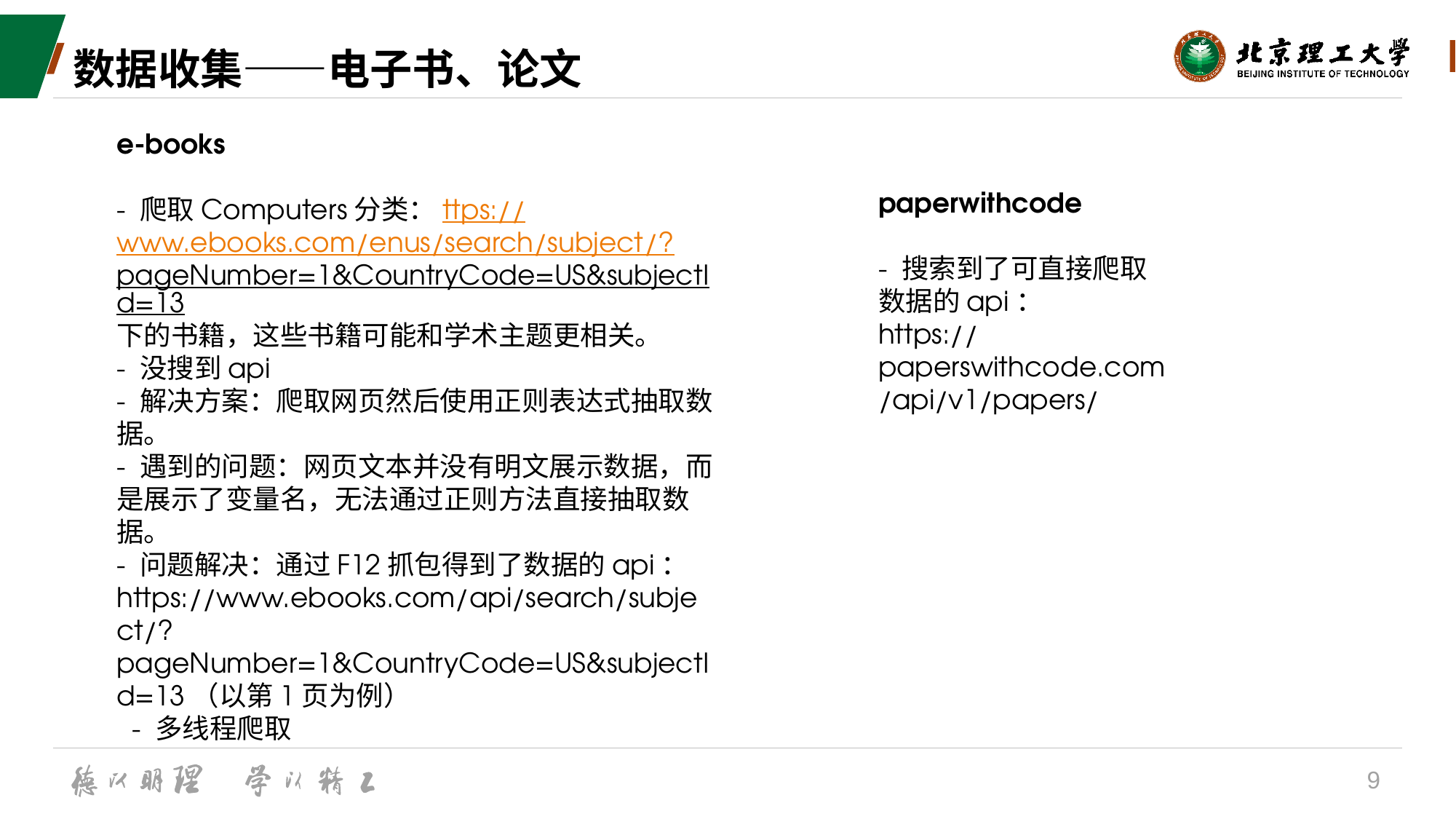

# 数据收集——电子书、论文
e-books
- 爬取Computers分类：ttps://www.ebooks.com/enus/search/subject/?pageNumber=1&CountryCode=US&subjectId=13下的书籍，这些书籍可能和学术主题更相关。
- 没搜到api
- 解决方案：爬取网页然后使用正则表达式抽取数据。
- 遇到的问题：网页文本并没有明文展示数据，而是展示了变量名，无法通过正则方法直接抽取数据。
- 问题解决：通过F12抓包得到了数据的api：https://www.ebooks.com/api/search/subject/?pageNumber=1&CountryCode=US&subjectId=13（以第1页为例）
  - 多线程爬取
paperwithcode
- 搜索到了可直接爬取数据的api：
https://paperswithcode.com/api/v1/papers/